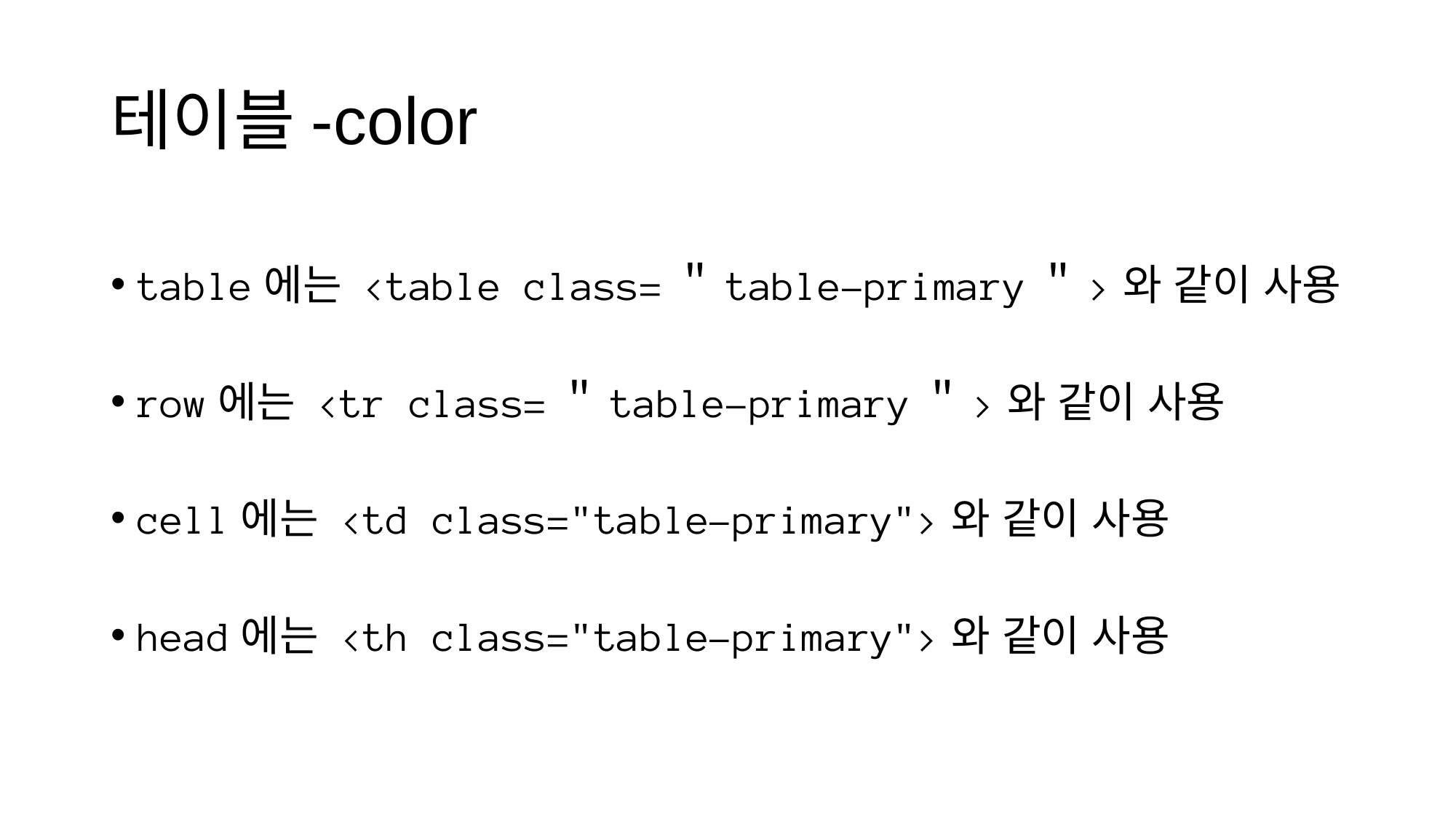

# 테이블-color
table에는 <table class=＂table-primary＂>와 같이 사용
row에는 <tr class=＂table-primary＂>와 같이 사용
cell에는 <td class="table-primary">와 같이 사용
head에는 <th class="table-primary">와 같이 사용